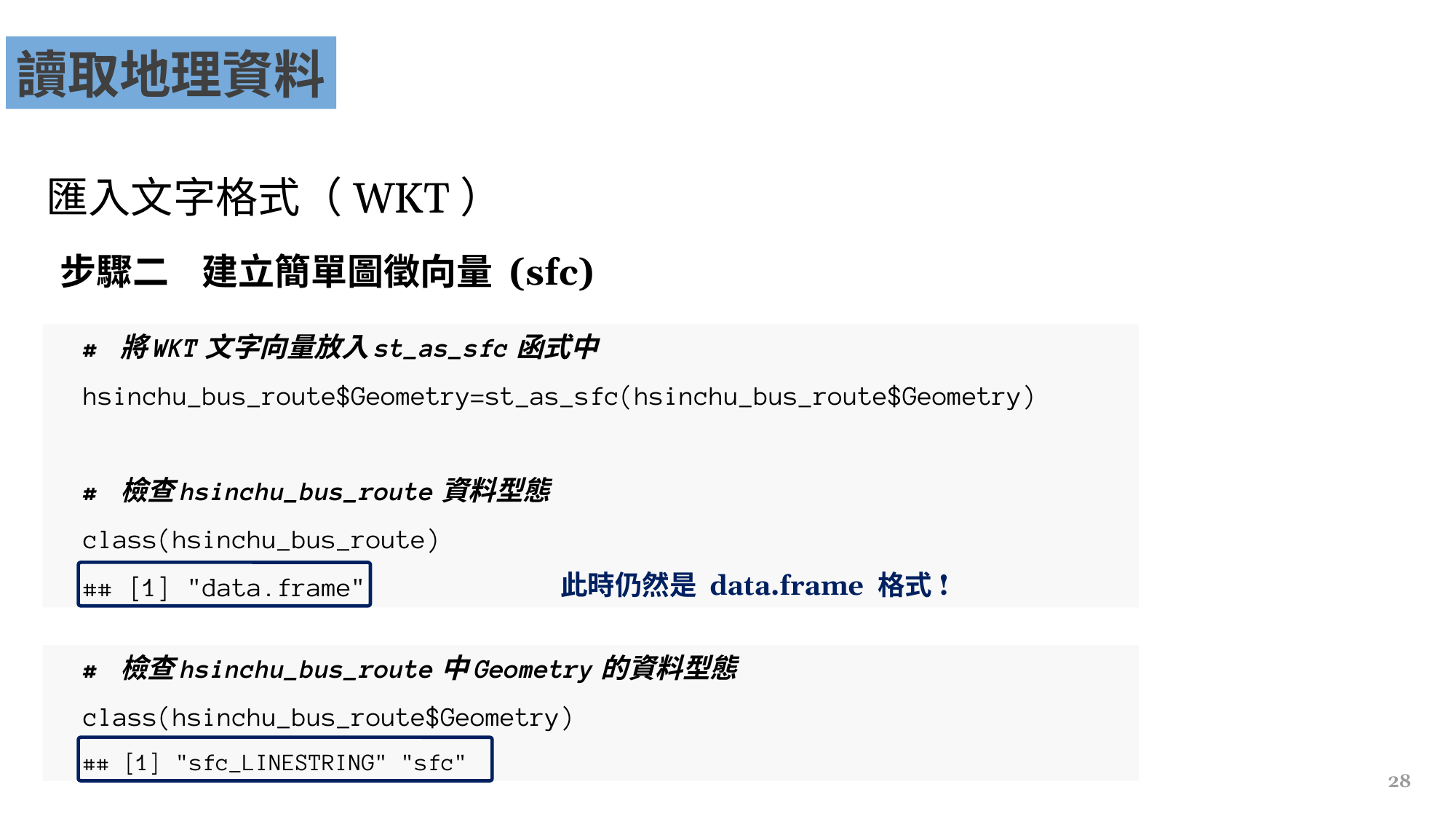

讀取地理資料
匯入文字格式（WKT）
步驟二    建立簡單圖徵向量 (sfc)
# 將WKT文字向量放入st_as_sfc函式中
hsinchu_bus_route$Geometry=st_as_sfc(hsinchu_bus_route$Geometry)

# 檢查hsinchu_bus_route資料型態
class(hsinchu_bus_route)
## [1] "data.frame"

此時仍然是 data.frame 格式!
# 檢查hsinchu_bus_route中Geometry的資料型態
class(hsinchu_bus_route$Geometry)
## [1] "sfc_LINESTRING" "sfc"

28